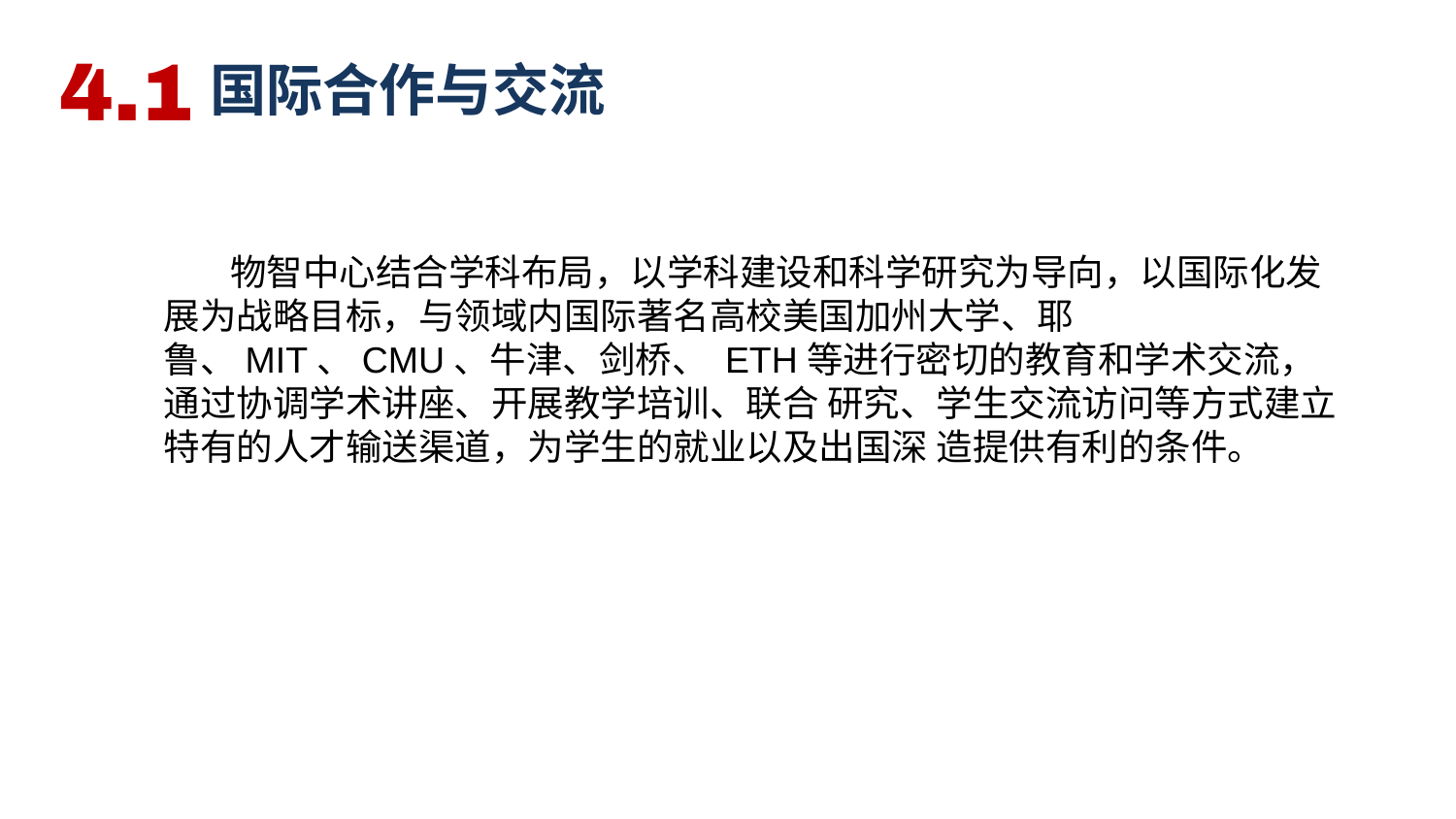

4.1
国际合作与交流
       物智中心结合学科布局，以学科建设和科学研究为导向，以国际化发展为战略目标，与领域内国际著名高校美国加州大学、耶鲁、MIT、CMU、牛津、剑桥、 ETH等进行密切的教育和学术交流，通过协调学术讲座、开展教学培训、联合 研究、学生交流访问等方式建立特有的人才输送渠道，为学生的就业以及出国深 造提供有利的条件。